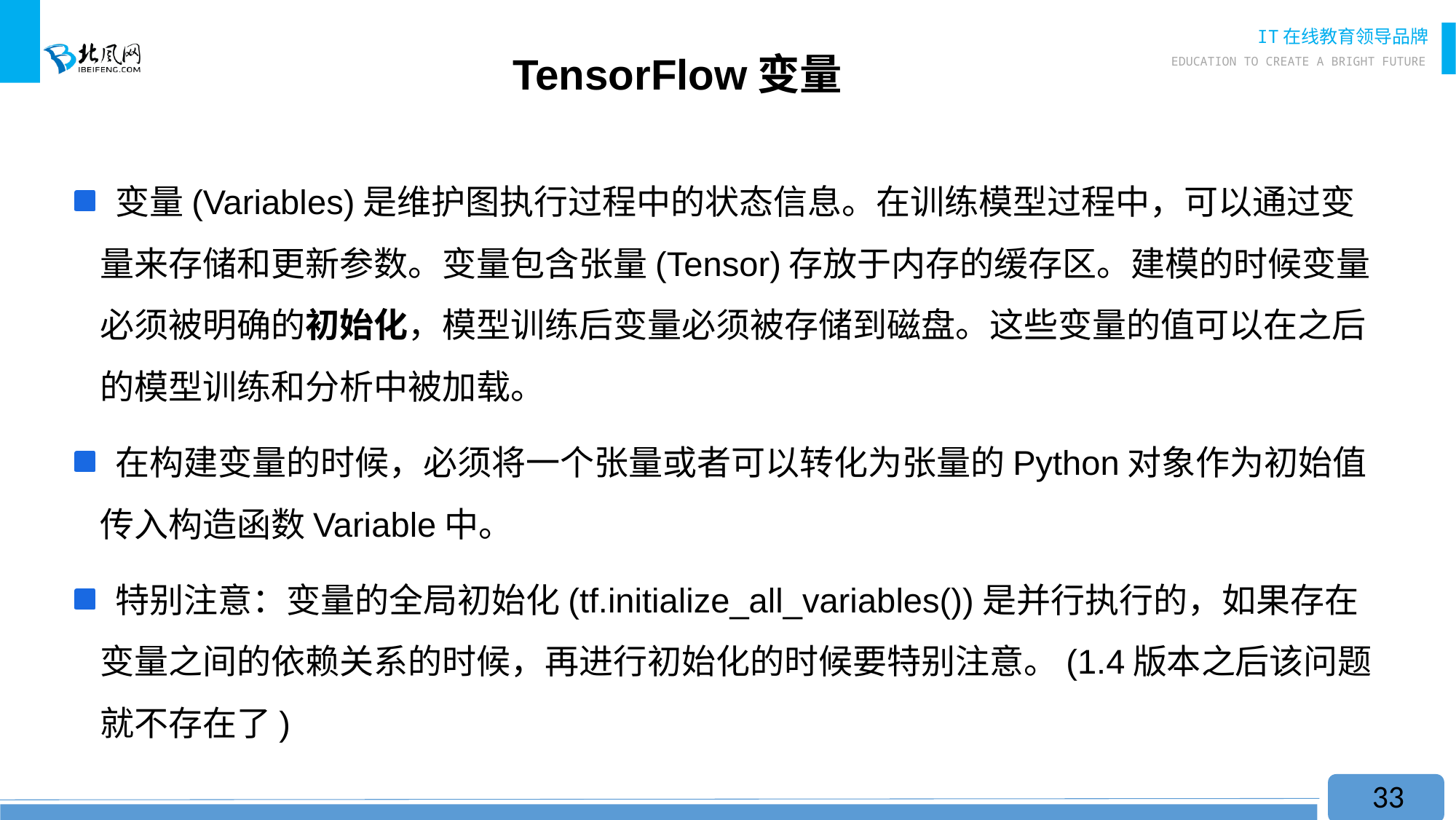

# TensorFlow变量
 变量(Variables)是维护图执行过程中的状态信息。在训练模型过程中，可以通过变量来存储和更新参数。变量包含张量(Tensor)存放于内存的缓存区。建模的时候变量必须被明确的初始化，模型训练后变量必须被存储到磁盘。这些变量的值可以在之后的模型训练和分析中被加载。
 在构建变量的时候，必须将一个张量或者可以转化为张量的Python对象作为初始值传入构造函数Variable中。
 特别注意：变量的全局初始化(tf.initialize_all_variables())是并行执行的，如果存在变量之间的依赖关系的时候，再进行初始化的时候要特别注意。(1.4版本之后该问题就不存在了)